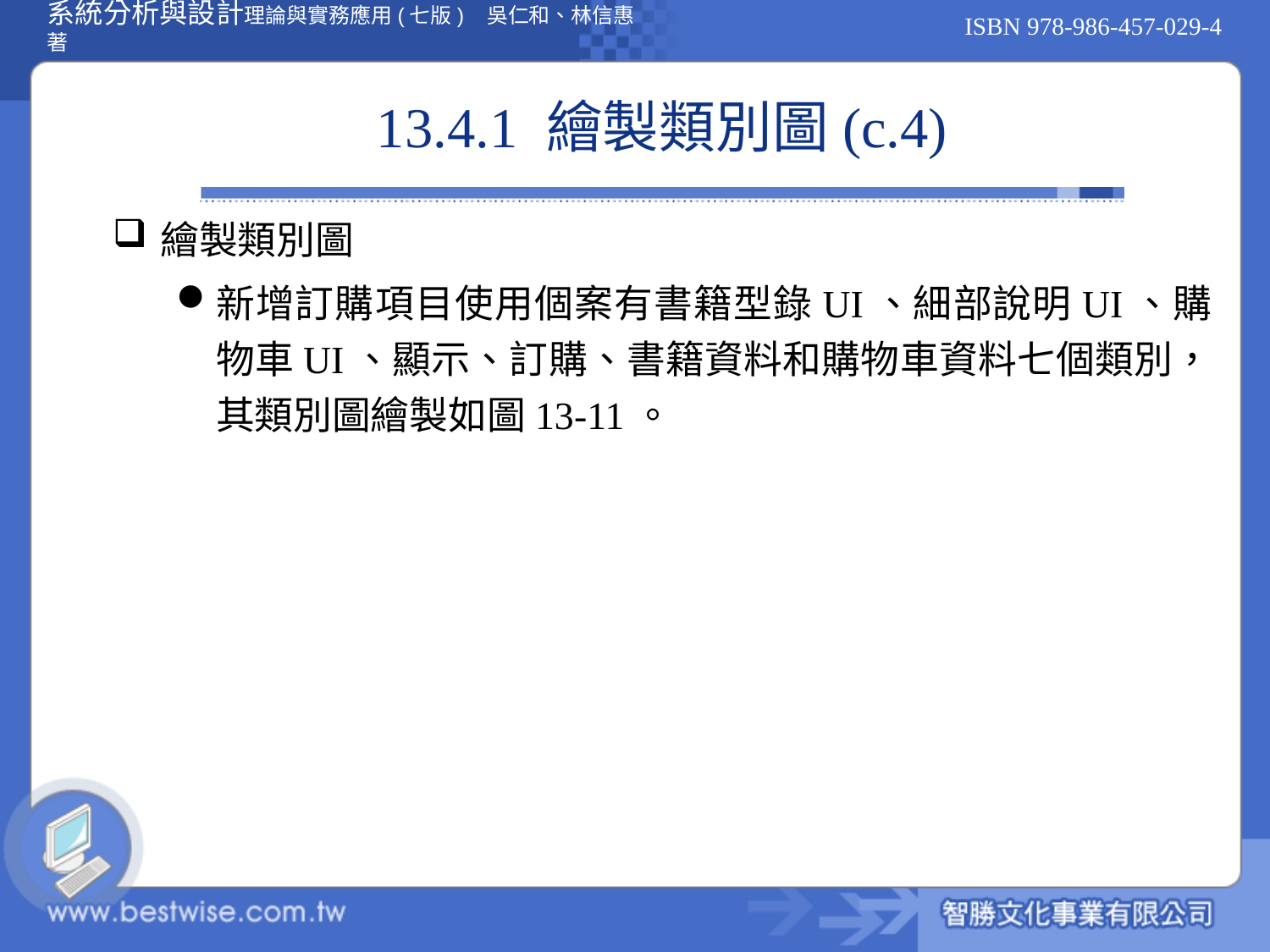

# 13.4.1 繪製類別圖(c.4)
繪製類別圖
新增訂購項目使用個案有書籍型錄UI、細部說明UI、購物車UI、顯示、訂購、書籍資料和購物車資料七個類別，其類別圖繪製如圖13-11。